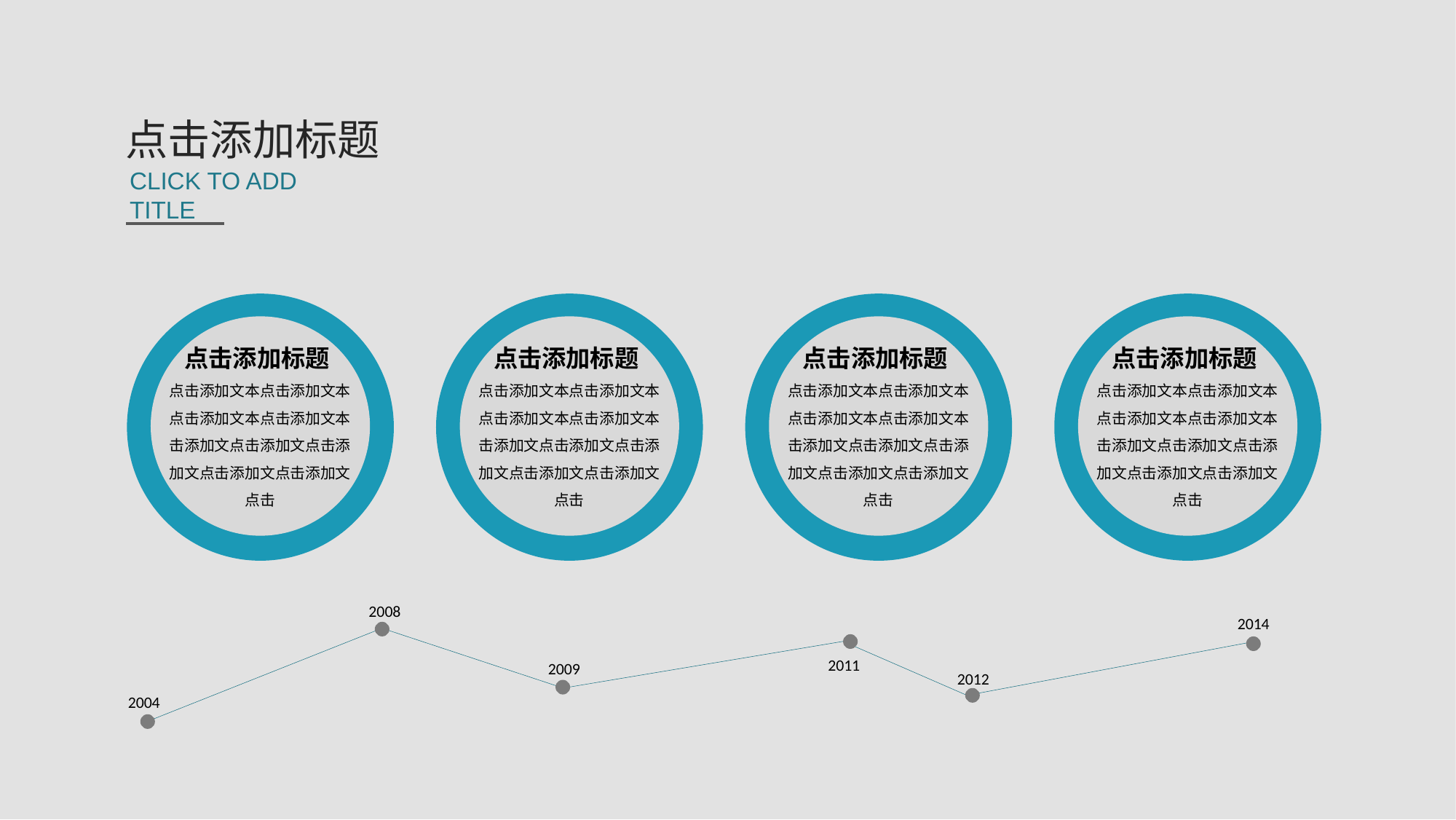

点击添加标题
CLICK TO ADD TITLE

点击添加标题
点击添加文本点击添加文本点击添加文本点击添加文本击添加文点击添加文点击添加文点击添加文点击添加文点击

点击添加标题
点击添加文本点击添加文本点击添加文本点击添加文本击添加文点击添加文点击添加文点击添加文点击添加文点击

点击添加标题
点击添加文本点击添加文本点击添加文本点击添加文本击添加文点击添加文点击添加文点击添加文点击添加文点击

点击添加标题
点击添加文本点击添加文本点击添加文本点击添加文本击添加文点击添加文点击添加文点击添加文点击添加文点击
2008
2014

2011
2009
2012
2004